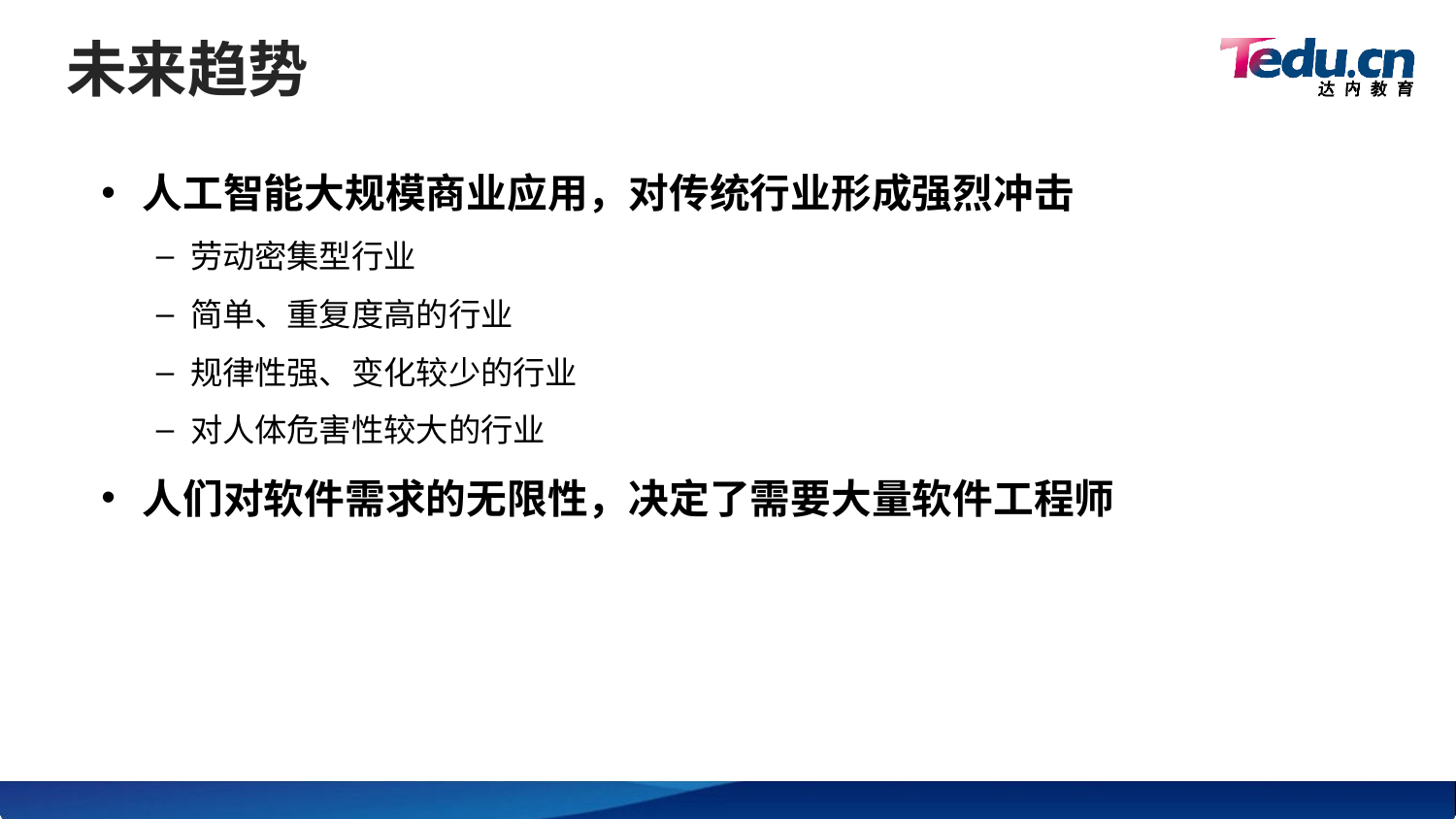

# 未来趋势
人工智能大规模商业应用，对传统行业形成强烈冲击
劳动密集型行业
简单、重复度高的行业
规律性强、变化较少的行业
对人体危害性较大的行业
人们对软件需求的无限性，决定了需要大量软件工程师